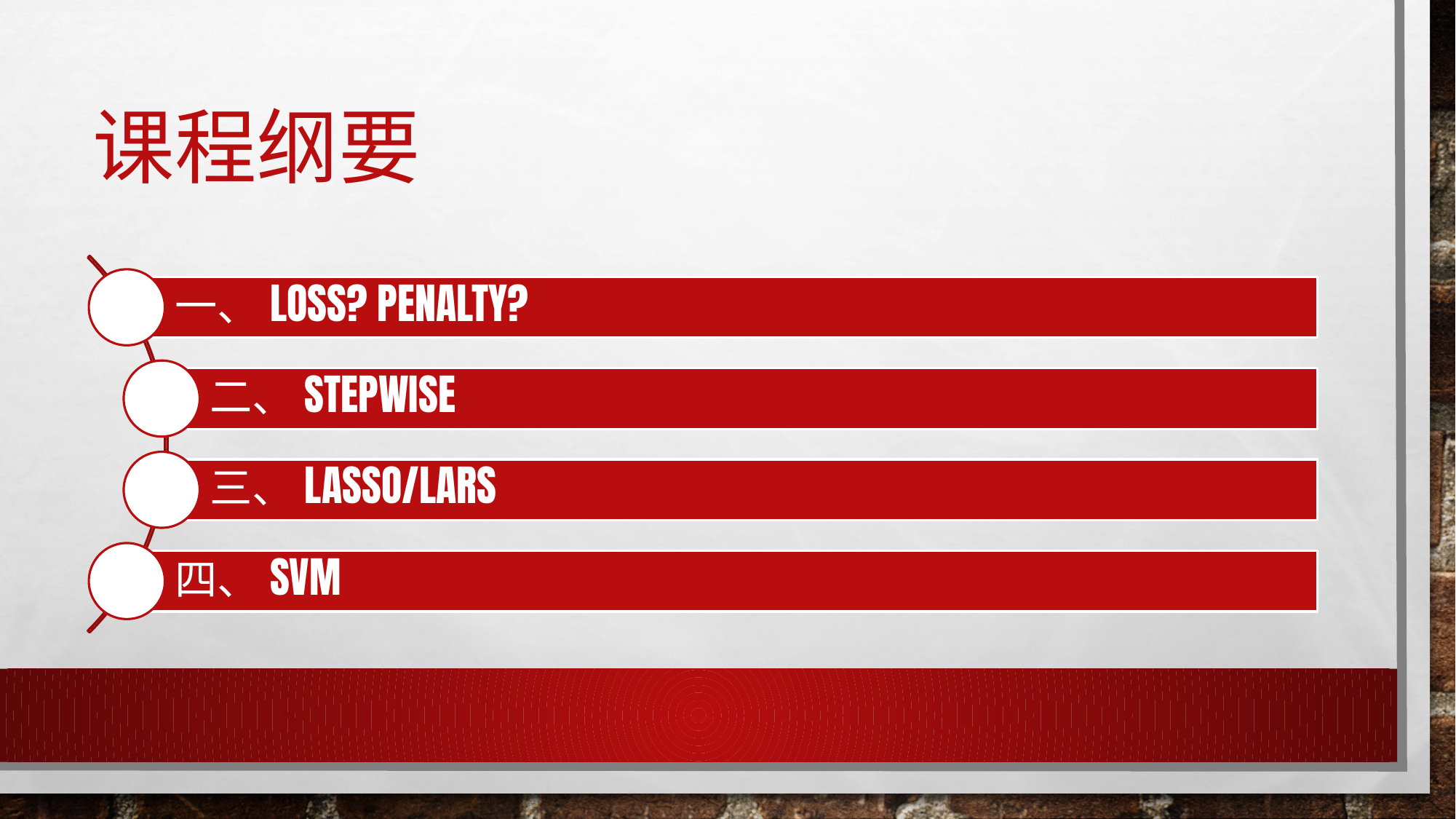

# 课程纲要
一、LOSS? PENALTY?
二、STEPWISE
三、LASSO/LARS
四、SVM